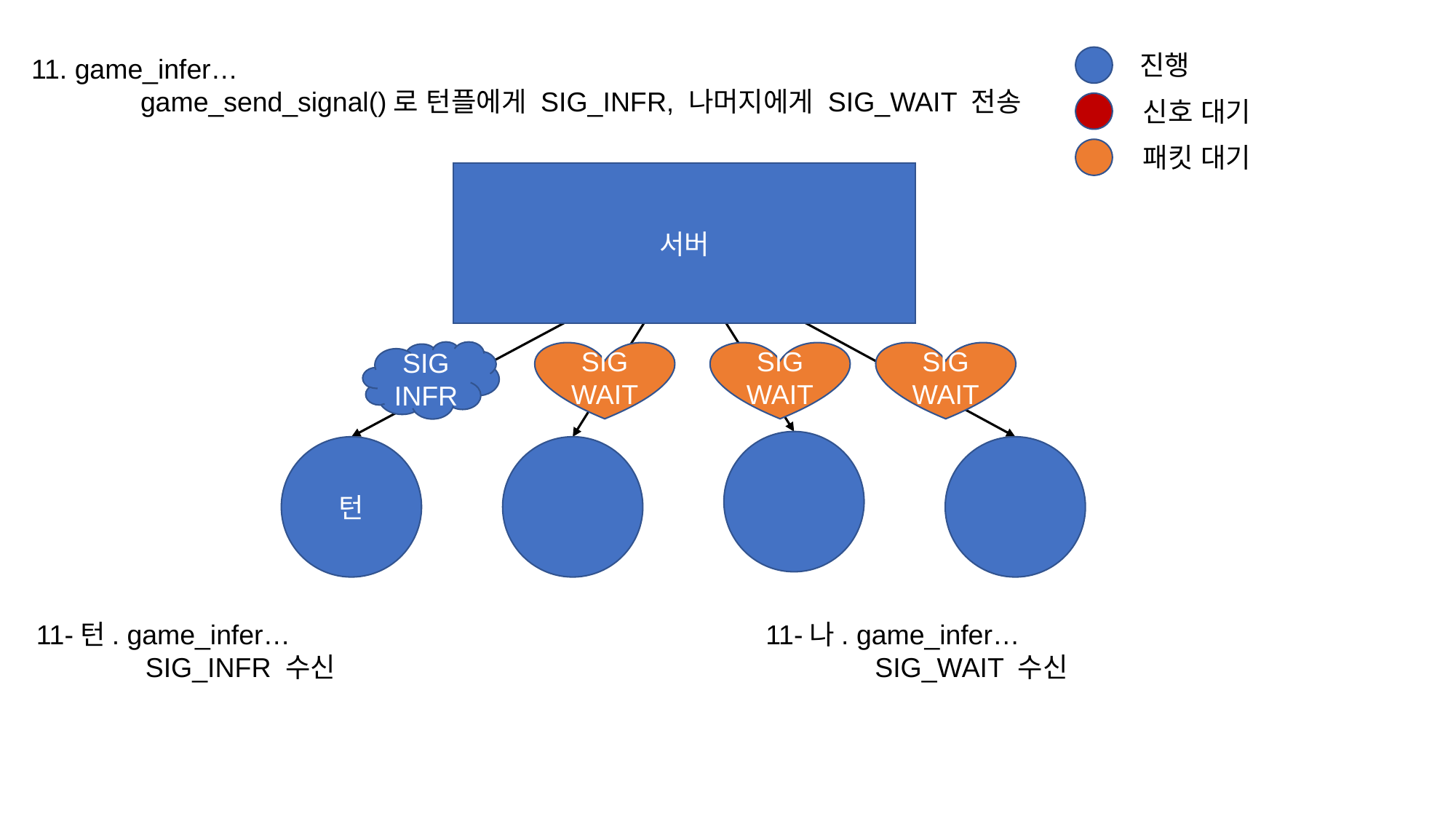

진행
11. game_infer…
	game_send_signal()로 턴플에게 SIG_INFR, 나머지에게 SIG_WAIT 전송

신호 대기

패킷 대기

서버
SIG
INFR
SIG
WAIT
SIG
WAIT
SIG
WAIT

턴

11-턴. game_infer…
	SIG_INFR 수신

11-나. game_infer…
	SIG_WAIT 수신